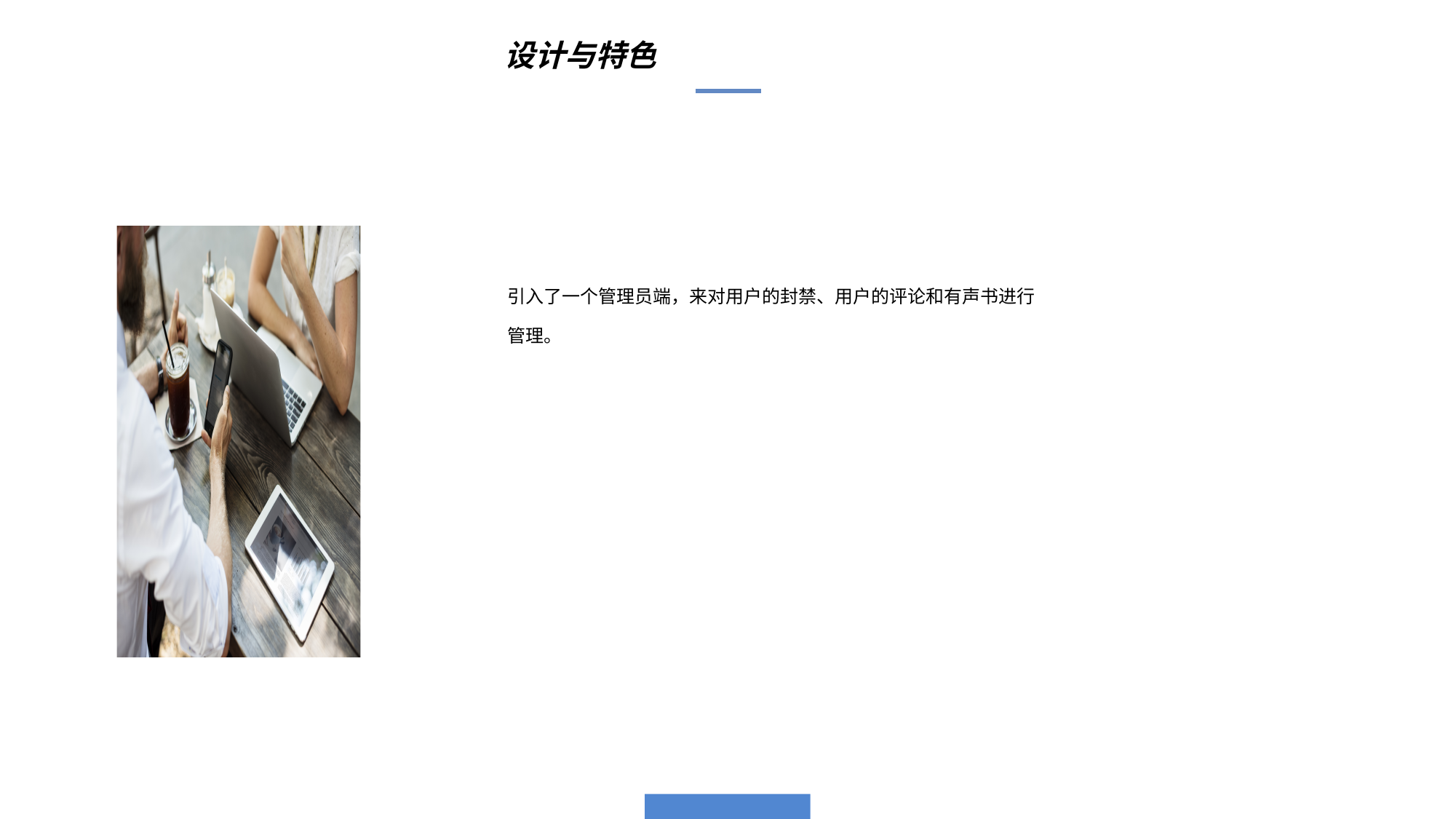

设计与特色

引入了一个管理员端，来对用户的封禁、用户的评论和有声书进行管理。